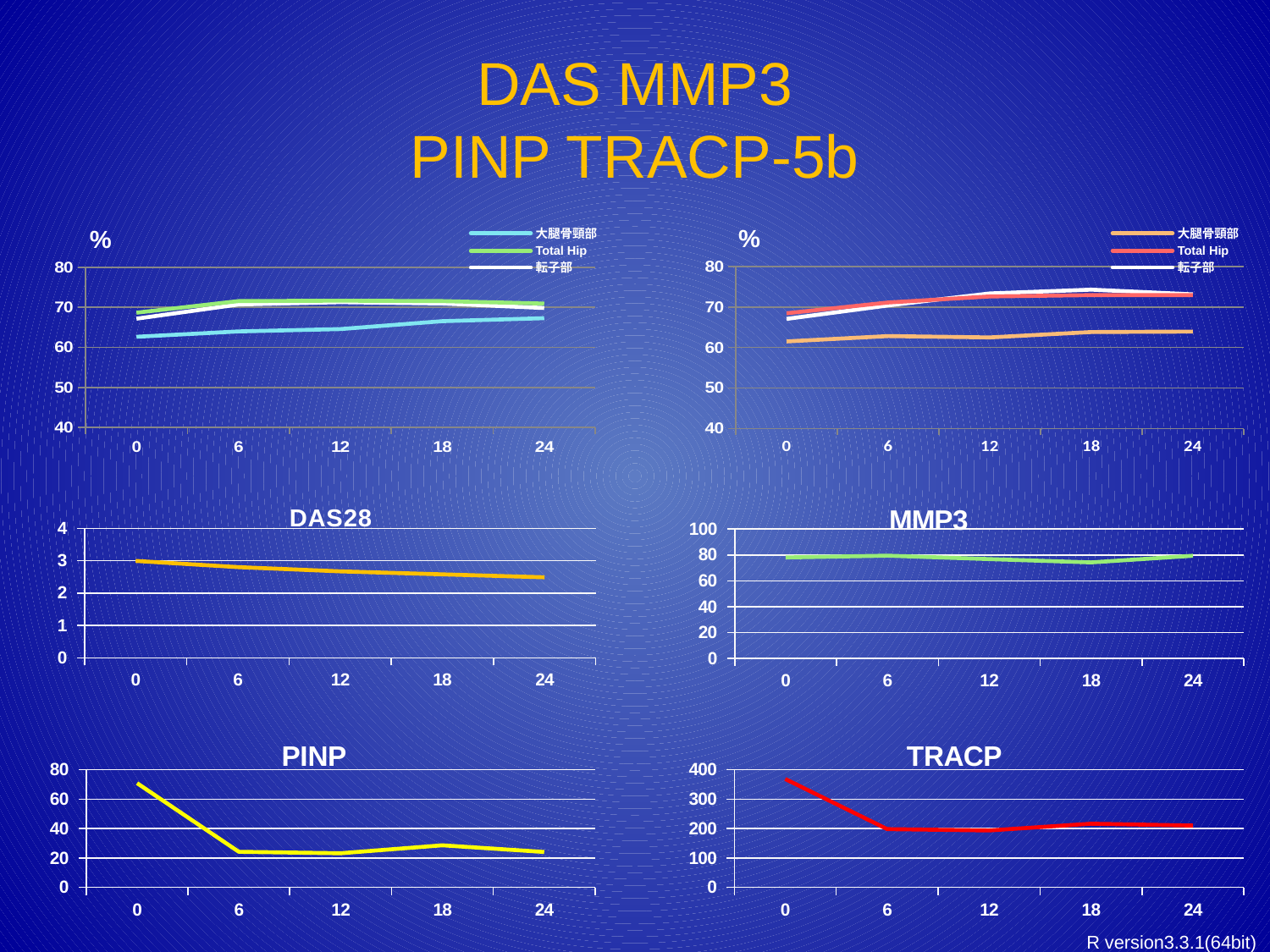

# DAS MMP3 PINP TRACP-5b
%
%
大腿骨頸部
大腿骨頸部
Total Hip
Total Hip
転子部
転子部

### Chart

| Category | L_neck | L_toro | L_hip |
|---|---|---|---|
| 0 | 61.52272727272727 | 67.0909090909091 | 68.47727272727273 |
| 6 | 62.84090909090909 | 70.4090909090909 | 71.13636363636364 |
| 12 | 62.51136363636363 | 73.36363636363636 | 72.625 |
| 18 | 63.84090909090909 | 74.29545454545455 | 72.95454545454545 |
| 24 | 63.95454545454545 | 73.13636363636364 | 72.95348837209302 |

### Chart

| Category | R_neck | R_toro | R_hip |
|---|---|---|---|
| 0 | 62.651162790697676 | 67.16279069767442 | 68.67441860465117 |
| 6 | 63.976190476190474 | 70.71428571428571 | 71.55813953488372 |
| 12 | 64.56976744186046 | 71.29069767441861 | 71.66279069767442 |
| 18 | 66.53488372093024 | 70.95348837209302 | 71.55813953488372 |
| 24 | 67.30232558139535 | 69.83720930232558 | 70.93023255813954 |

### Chart:

| Category | DAS28 |
|---|---|
| 0 | 2.991856098099154 |
| 6 | 2.8020561249197073 |
| 12 | 2.6708148011936657 |
| 18 | 2.57880575854137 |
| 24 | 2.4885682273503473 |

### Chart:

| Category | MMP3 |
|---|---|
| 0 | 78.02222222222223 |
| 6 | 79.42222222222222 |
| 12 | 76.73333333333333 |
| 18 | 74.2 |
| 24 | 79.33333333333333 |

### Chart:

| Category | PINP |
|---|---|
| 0 | 70.86444444444446 |
| 6 | 24.17666666666667 |
| 12 | 23.184444444444438 |
| 18 | 28.59333333333334 |
| 24 | 24.064444444444447 |

### Chart:

| Category | TRACP |
|---|---|
| 0 | 368.5111111111111 |
| 6 | 198.0222222222222 |
| 12 | 193.3111111111111 |
| 18 | 216.37777777777777 |
| 24 | 209.95555555555555 |
R version3.3.1(64bit)